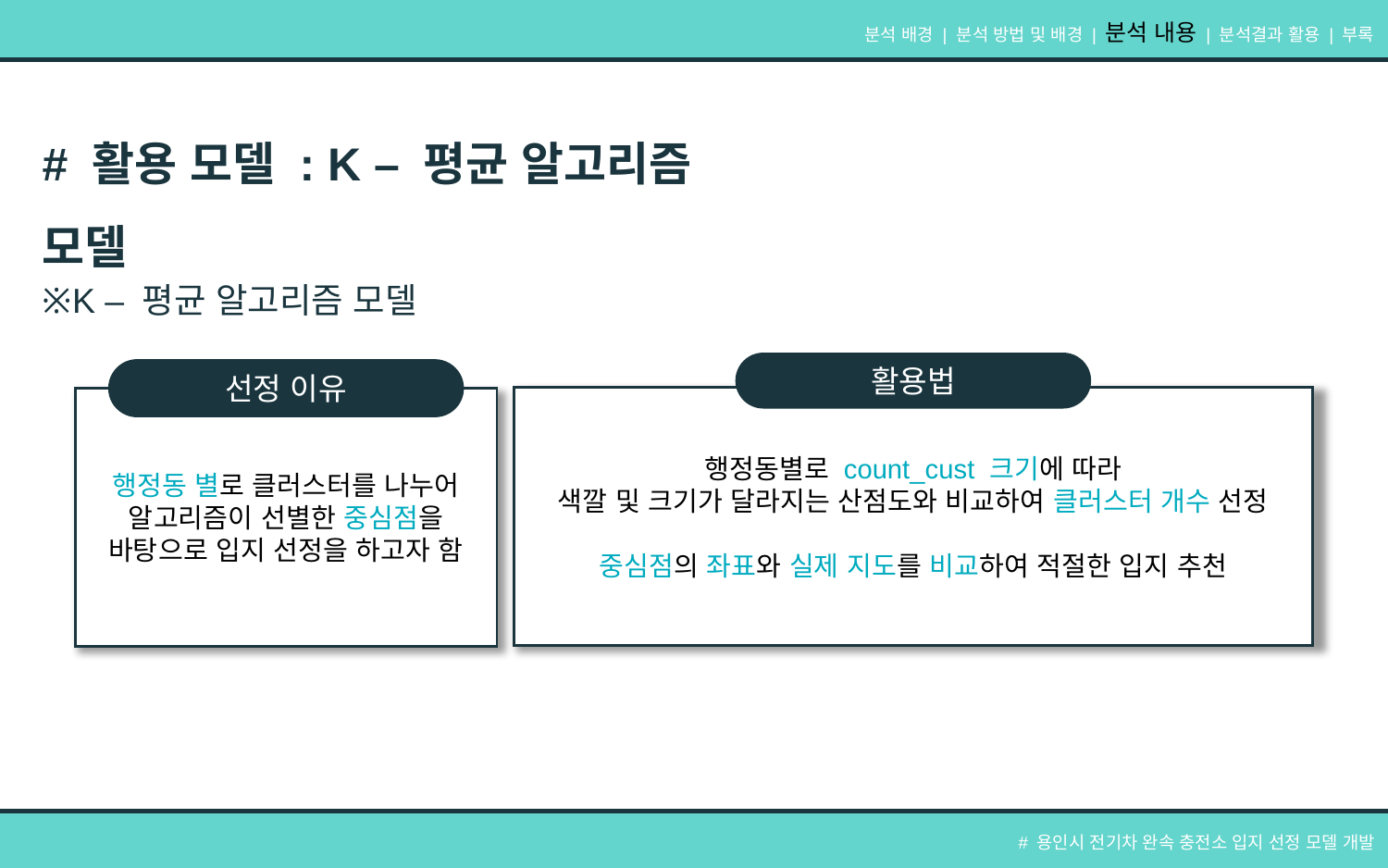

분석 배경 | 분석 방법 및 배경 | 분석 내용 | 분석결과 활용 | 부록
# 활용 모델 : K – 평균 알고리즘 모델
※ K – 평균 알고리즘 모델
활용법
행정동별로 count_cust 크기에 따라
색깔 및 크기가 달라지는 산점도와 비교하여 클러스터 개수 선정

중심점의 좌표와 실제 지도를 비교하여 적절한 입지 추천
선정 이유
행정동 별로 클러스터를 나누어
알고리즘이 선별한 중심점을
바탕으로 입지 선정을 하고자 함

# 용인시 전기차 완속 충전소 입지 선정 모델 개발